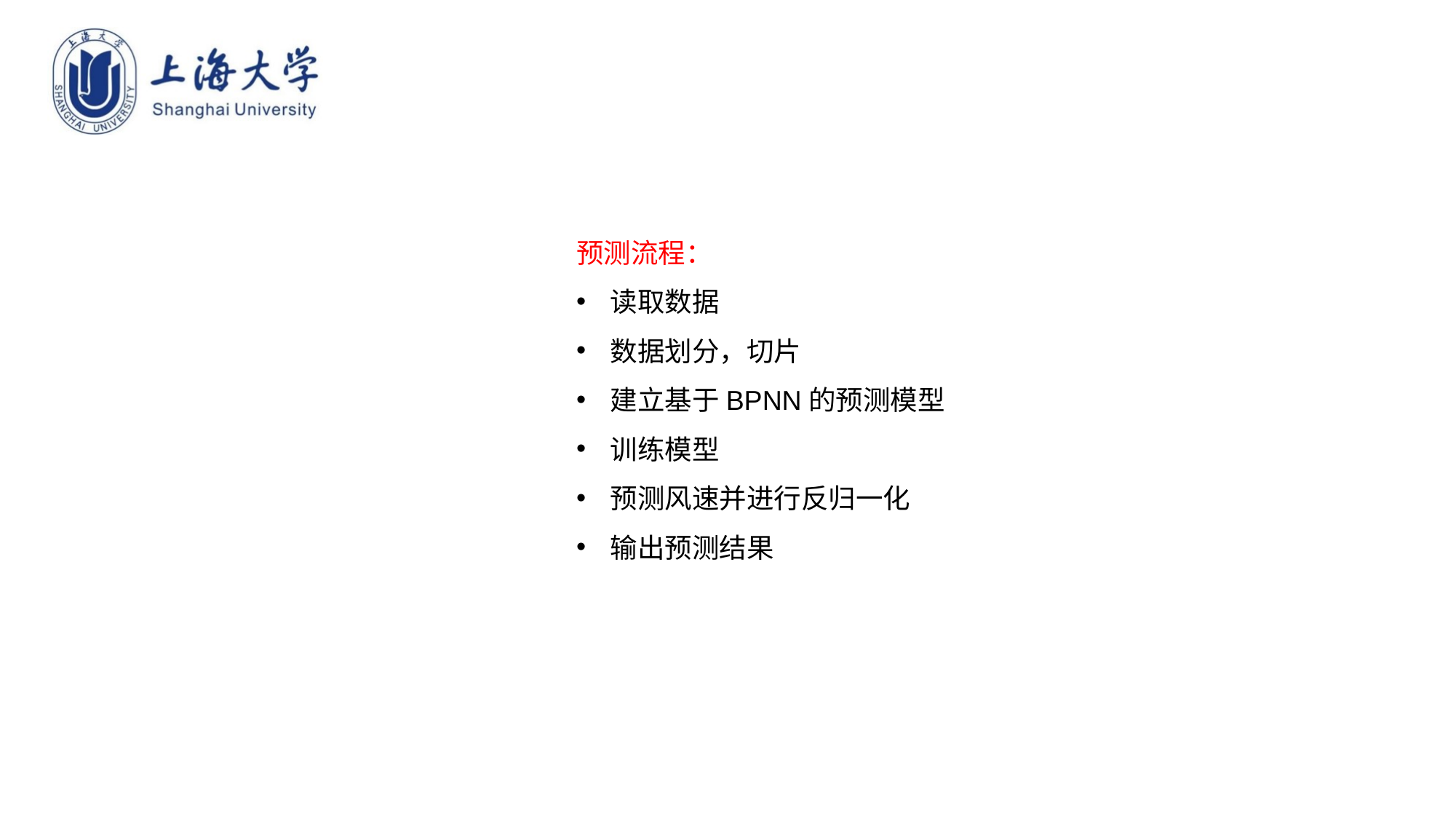

预测流程：
读取数据
数据划分，切片
建立基于BPNN的预测模型
训练模型
预测风速并进行反归一化
输出预测结果